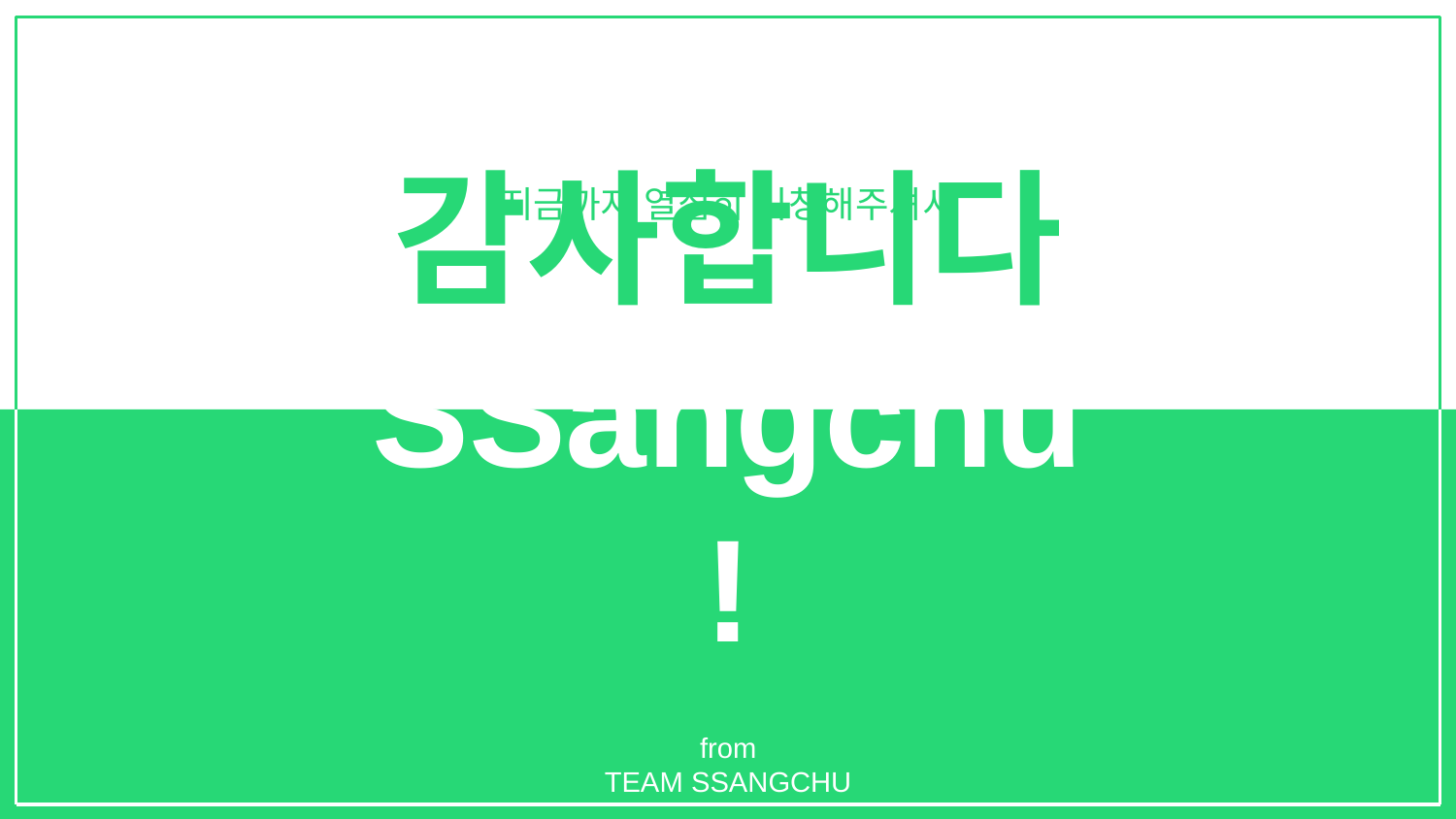

지금까지 열심히 시청해주셔서
# 감사합니다 SSangchu!
from
TEAM SSANGCHU